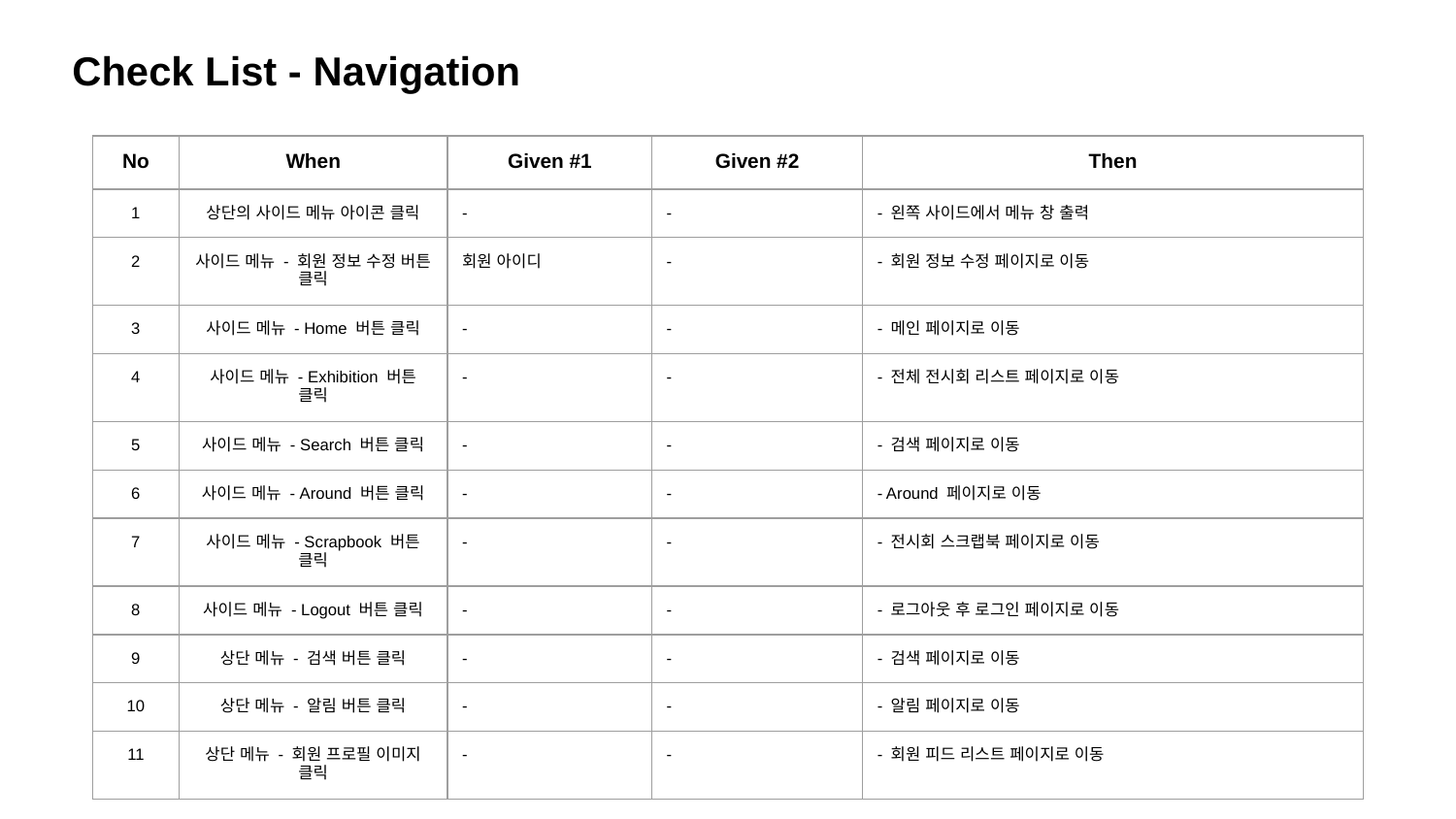

Check List - Navigation
| No | When | Given #1 | Given #2 | Then |
| --- | --- | --- | --- | --- |
| 1 | 상단의 사이드 메뉴 아이콘 클릭 | - | - | - 왼쪽 사이드에서 메뉴 창 출력 |
| 2 | 사이드 메뉴 - 회원 정보 수정 버튼 클릭 | 회원 아이디 | - | - 회원 정보 수정 페이지로 이동 |
| 3 | 사이드 메뉴 - Home 버튼 클릭 | - | - | - 메인 페이지로 이동 |
| 4 | 사이드 메뉴 - Exhibition 버튼 클릭 | - | - | - 전체 전시회 리스트 페이지로 이동 |
| 5 | 사이드 메뉴 - Search 버튼 클릭 | - | - | - 검색 페이지로 이동 |
| 6 | 사이드 메뉴 - Around 버튼 클릭 | - | - | - Around 페이지로 이동 |
| 7 | 사이드 메뉴 - Scrapbook 버튼 클릭 | - | - | - 전시회 스크랩북 페이지로 이동 |
| 8 | 사이드 메뉴 - Logout 버튼 클릭 | - | - | - 로그아웃 후 로그인 페이지로 이동 |
| 9 | 상단 메뉴 - 검색 버튼 클릭 | - | - | - 검색 페이지로 이동 |
| 10 | 상단 메뉴 - 알림 버튼 클릭 | - | - | - 알림 페이지로 이동 |
| 11 | 상단 메뉴 - 회원 프로필 이미지 클릭 | - | - | - 회원 피드 리스트 페이지로 이동 |